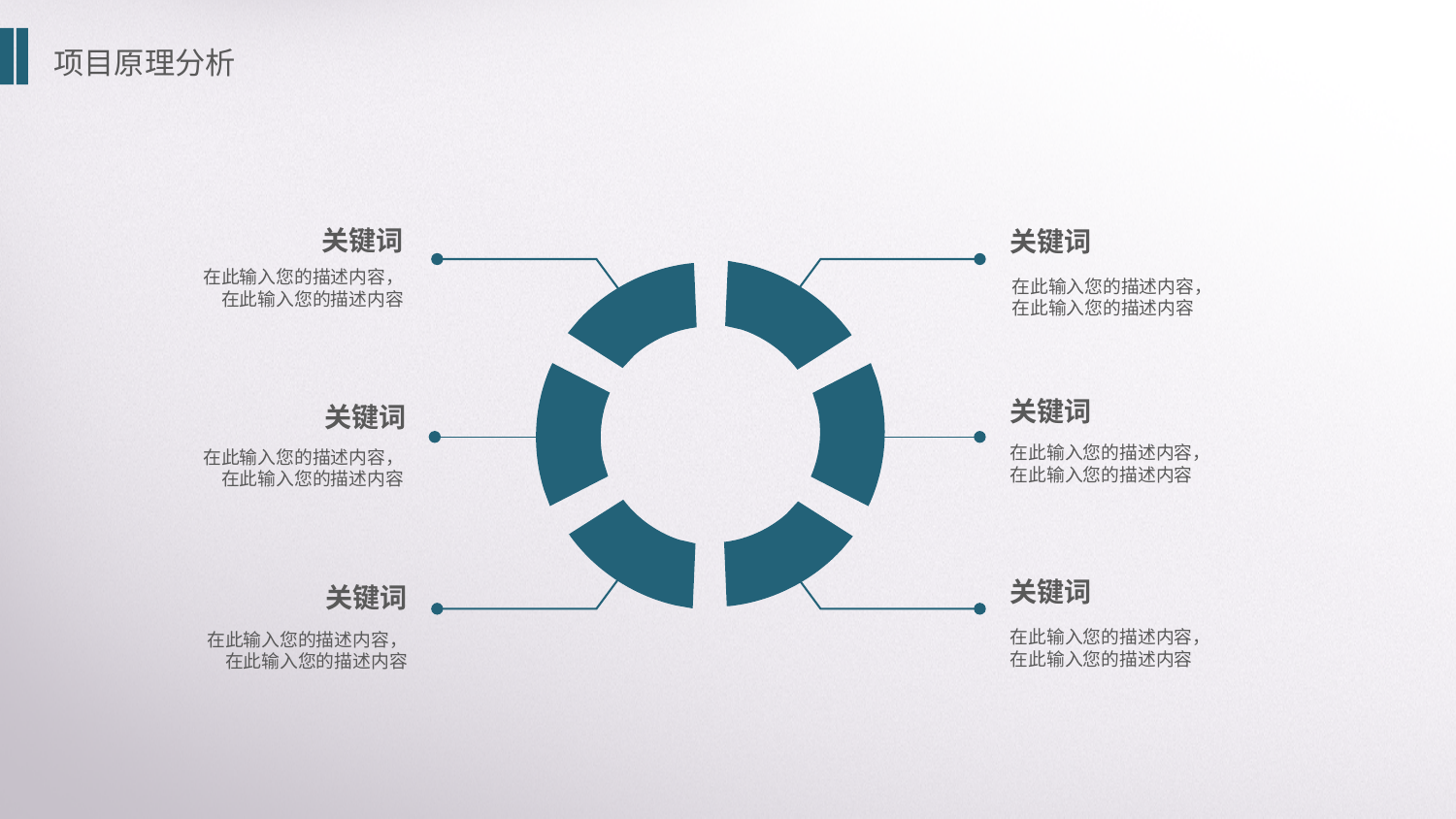

项目原理分析
关键词
关键词
在此输入您的描述内容，在此输入您的描述内容

在此输入您的描述内容，在此输入您的描述内容

关键词
关键词

在此输入您的描述内容，在此输入您的描述内容
在此输入您的描述内容，在此输入您的描述内容

关键词
关键词

在此输入您的描述内容，在此输入您的描述内容
在此输入您的描述内容，在此输入您的描述内容